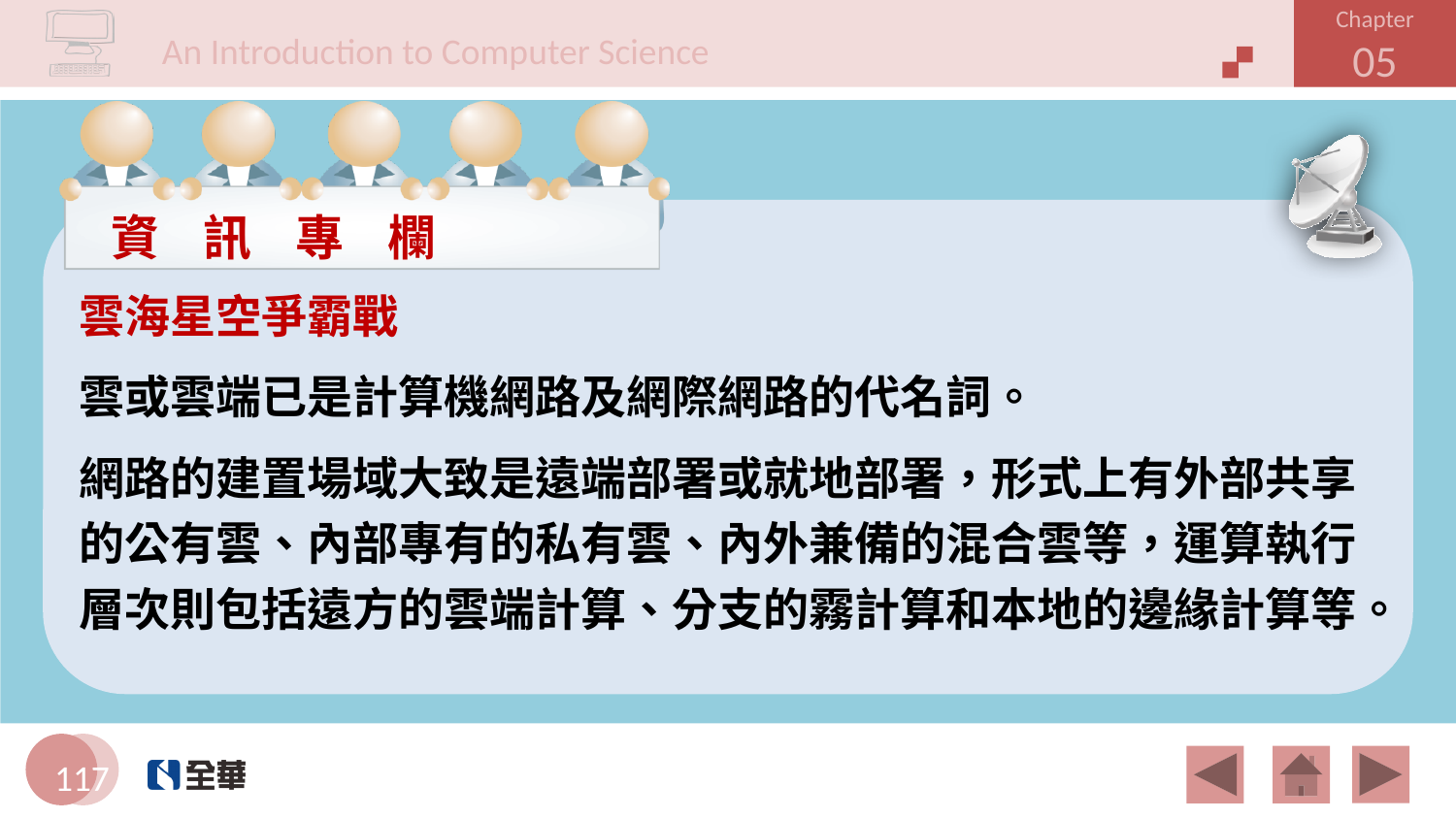

雲海星空爭霸戰
雲或雲端已是計算機網路及網際網路的代名詞。
網路的建置場域大致是遠端部署或就地部署，形式上有外部共享的公有雲、內部專有的私有雲、內外兼備的混合雲等，運算執行層次則包括遠方的雲端計算、分支的霧計算和本地的邊緣計算等。